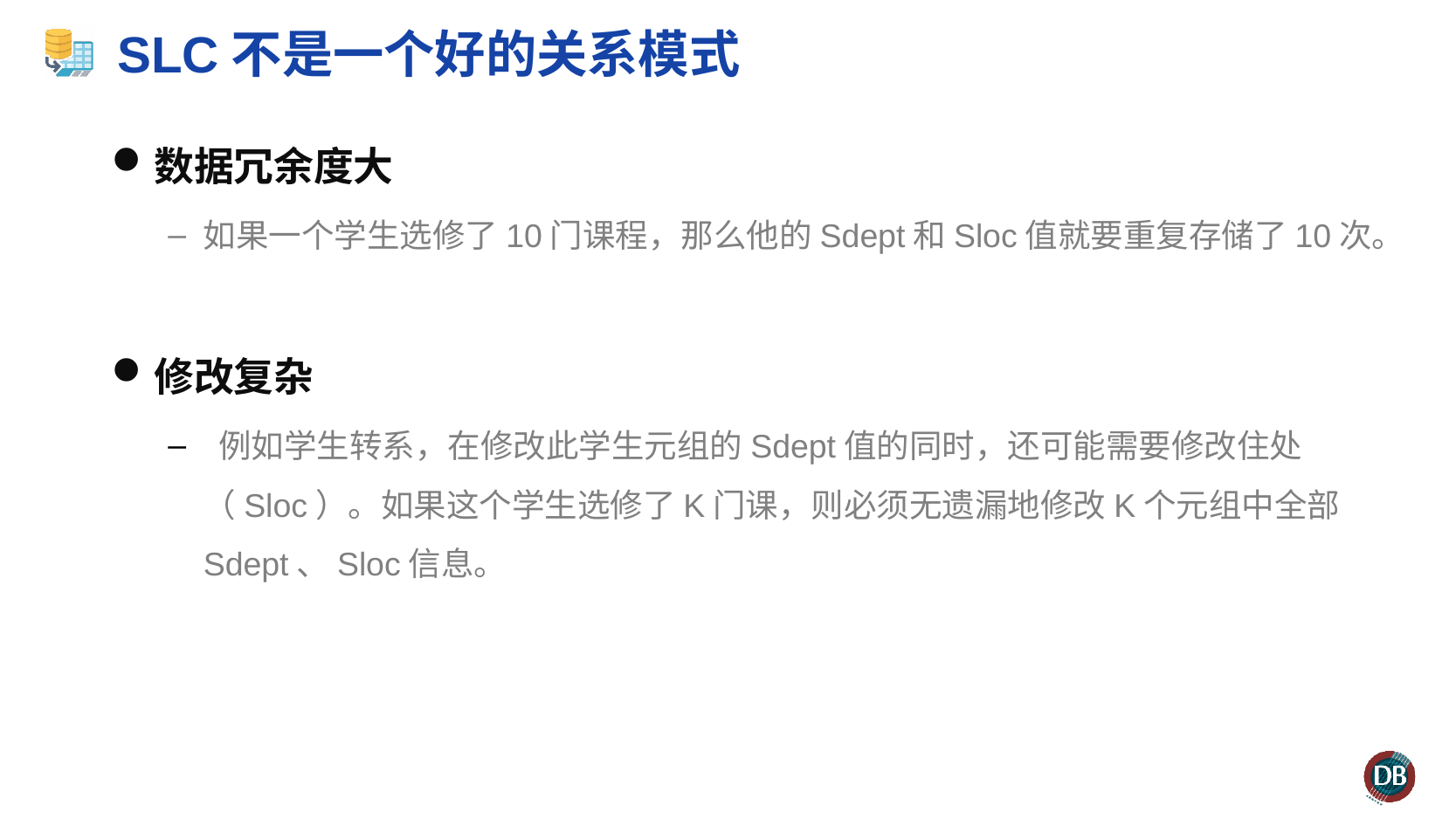

# SLC不是一个好的关系模式
数据冗余度大
如果一个学生选修了10门课程，那么他的Sdept和Sloc值就要重复存储了10次。

修改复杂
 例如学生转系，在修改此学生元组的Sdept值的同时，还可能需要修改住处（Sloc）。如果这个学生选修了K门课，则必须无遗漏地修改K个元组中全部Sdept、Sloc信息。